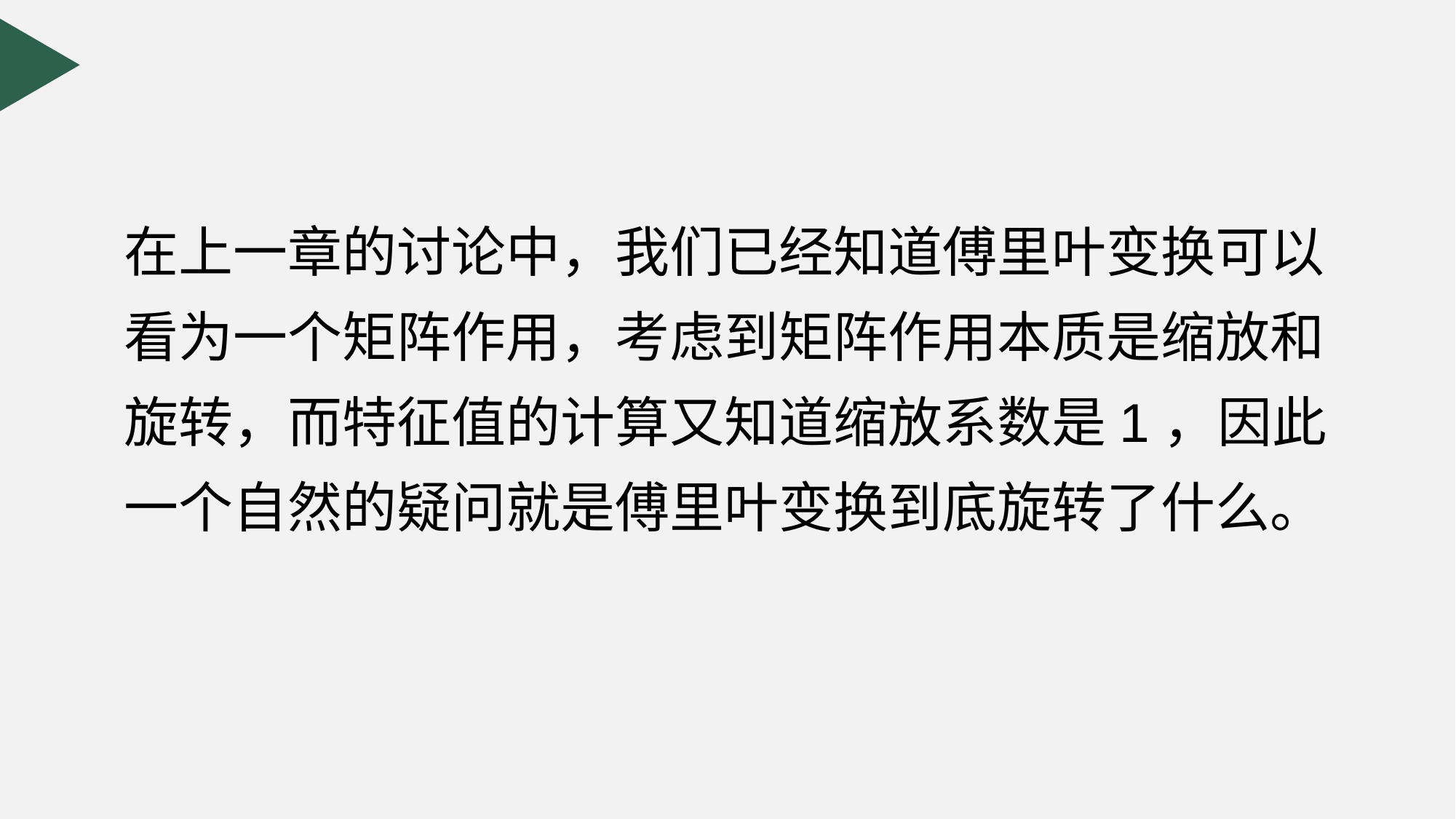

在上一章的讨论中，我们已经知道傅里叶变换可以看为一个矩阵作用，考虑到矩阵作用本质是缩放和旋转，而特征值的计算又知道缩放系数是1，因此一个自然的疑问就是傅里叶变换到底旋转了什么。